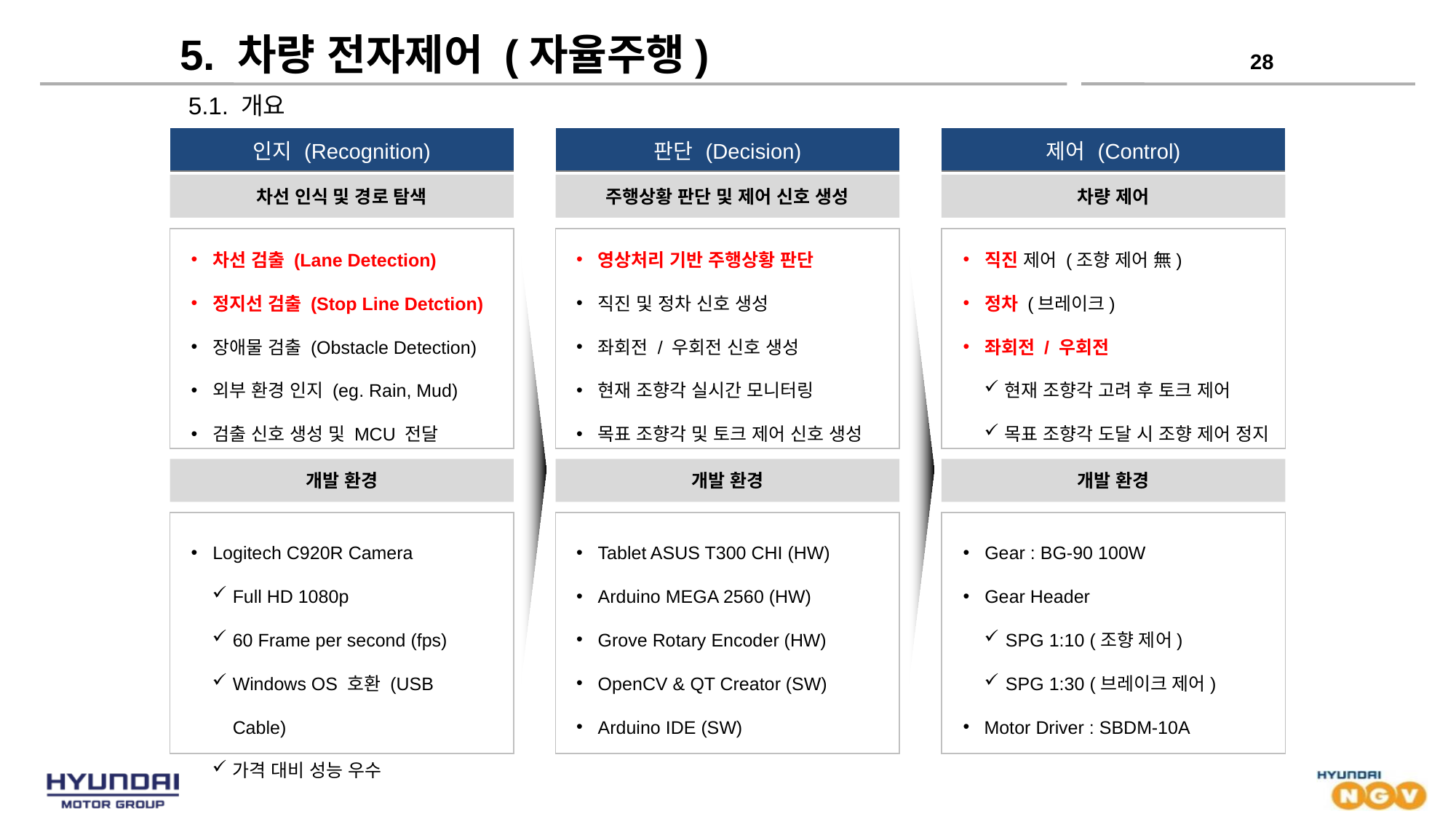

# 5. 차량 전자제어 (자율주행)
28
5.1. 개요
| 인지 (Recognition) |
| --- |
| 판단 (Decision) |
| --- |
| 제어 (Control) |
| --- |
차선 인식 및 경로 탐색
주행상황 판단 및 제어 신호 생성
차량 제어
차선 검출 (Lane Detection)
정지선 검출 (Stop Line Detction)
장애물 검출 (Obstacle Detection)
외부 환경 인지 (eg. Rain, Mud)
검출 신호 생성 및 MCU 전달
영상처리 기반 주행상황 판단
직진 및 정차 신호 생성
좌회전 / 우회전 신호 생성
현재 조향각 실시간 모니터링
목표 조향각 및 토크 제어 신호 생성
직진 제어 (조향 제어 無)
정차 (브레이크)
좌회전 / 우회전
현재 조향각 고려 후 토크 제어
목표 조향각 도달 시 조향 제어 정지

개발 환경
개발 환경
개발 환경

Logitech C920R Camera
Full HD 1080p
60 Frame per second (fps)
Windows OS 호환 (USB Cable)
가격 대비 성능 우수
Tablet ASUS T300 CHI (HW)
Arduino MEGA 2560 (HW)
Grove Rotary Encoder (HW)
OpenCV & QT Creator (SW)
Arduino IDE (SW)
Gear : BG-90 100W
Gear Header
SPG 1:10 (조향 제어)
SPG 1:30 (브레이크 제어)
Motor Driver : SBDM-10A